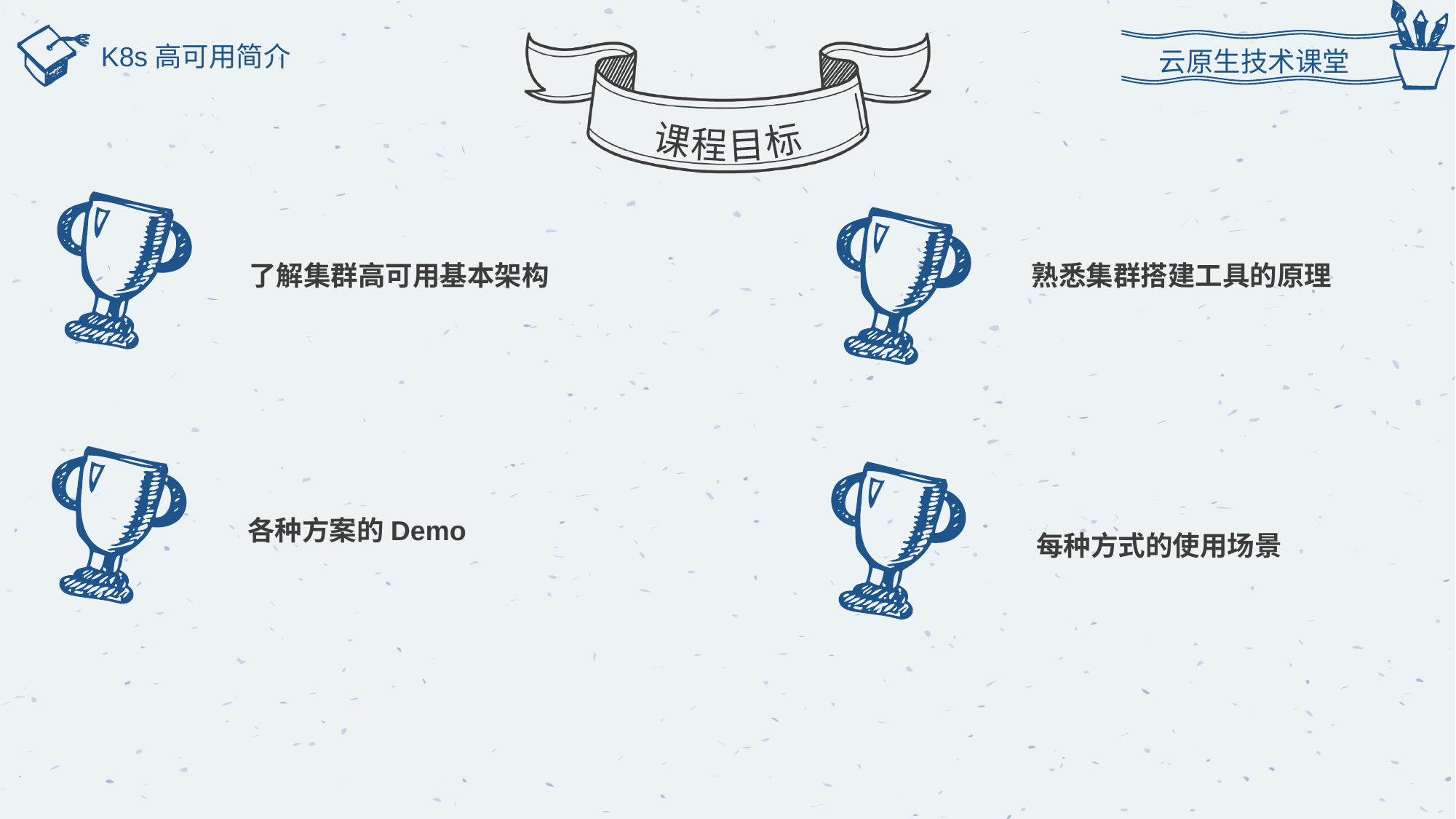

云原生技术课堂
课程目标

K8s高可用简介

熟悉集群搭建工具的原理
了解集群高可用基本架构

各种方案的Demo
每种方式的使用场景